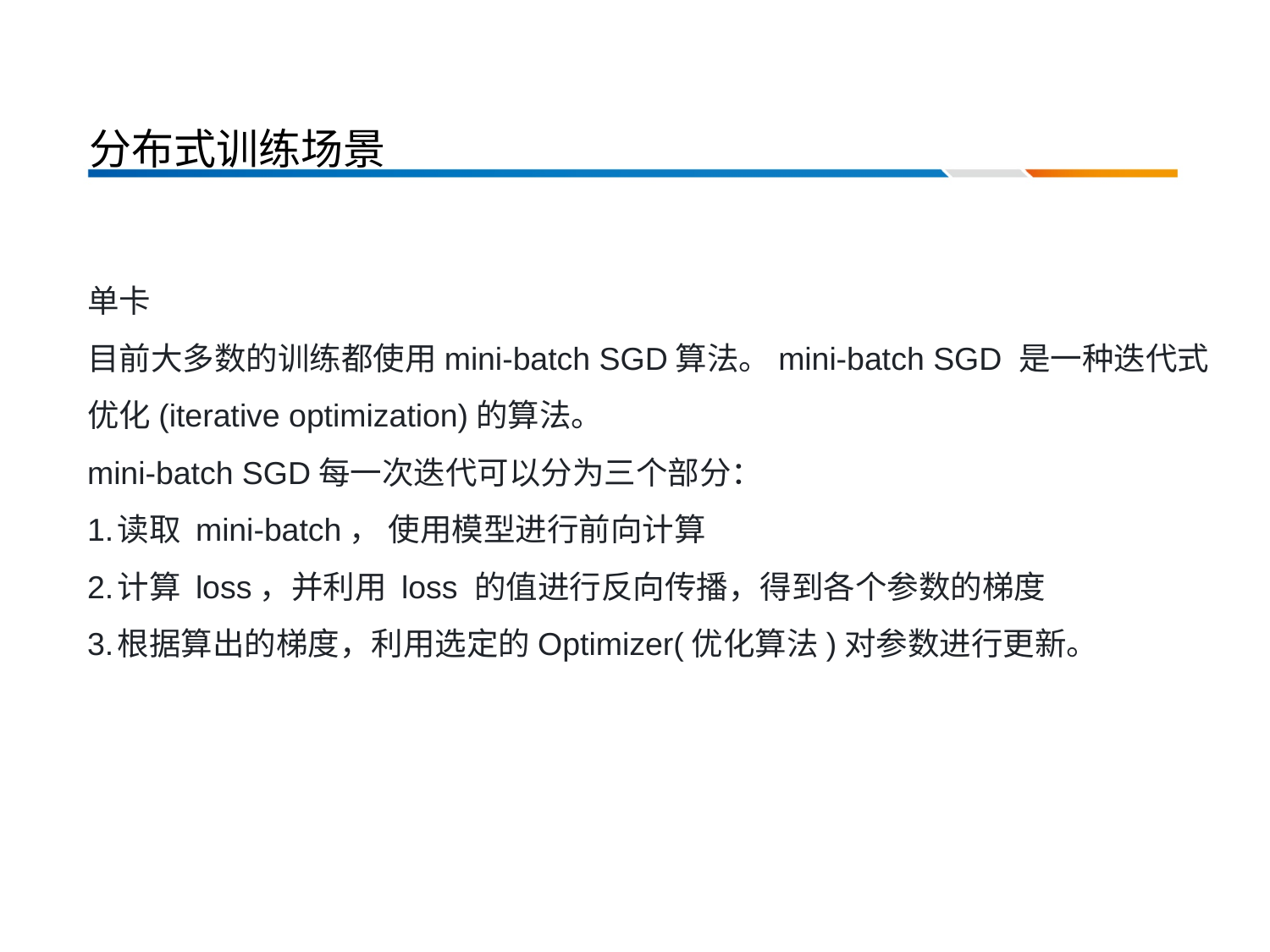

分布式训练场景
单卡
目前大多数的训练都使用mini-batch SGD算法。mini-batch SGD 是一种迭代式优化(iterative optimization)的算法。
mini-batch SGD每一次迭代可以分为三个部分：
读取 mini-batch， 使用模型进行前向计算
计算 loss，并利用 loss 的值进行反向传播，得到各个参数的梯度
根据算出的梯度，利用选定的Optimizer(优化算法)对参数进行更新。